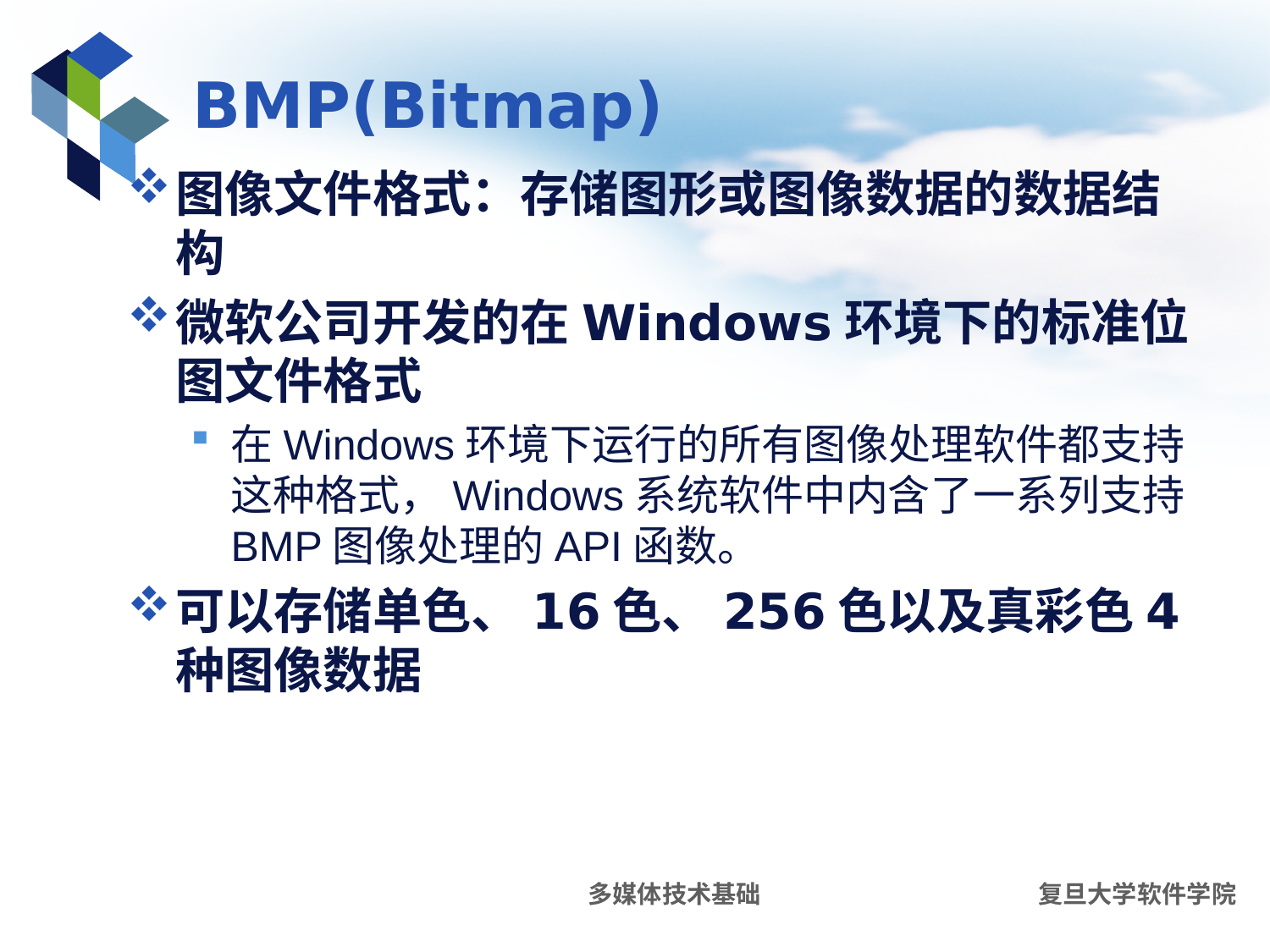

# BMP(Bitmap)
图像文件格式：存储图形或图像数据的数据结构
微软公司开发的在Windows环境下的标准位图文件格式
在Windows环境下运行的所有图像处理软件都支持这种格式，Windows系统软件中内含了一系列支持BMP图像处理的API函数。
可以存储单色、16色、256色以及真彩色4种图像数据

多媒体技术基础